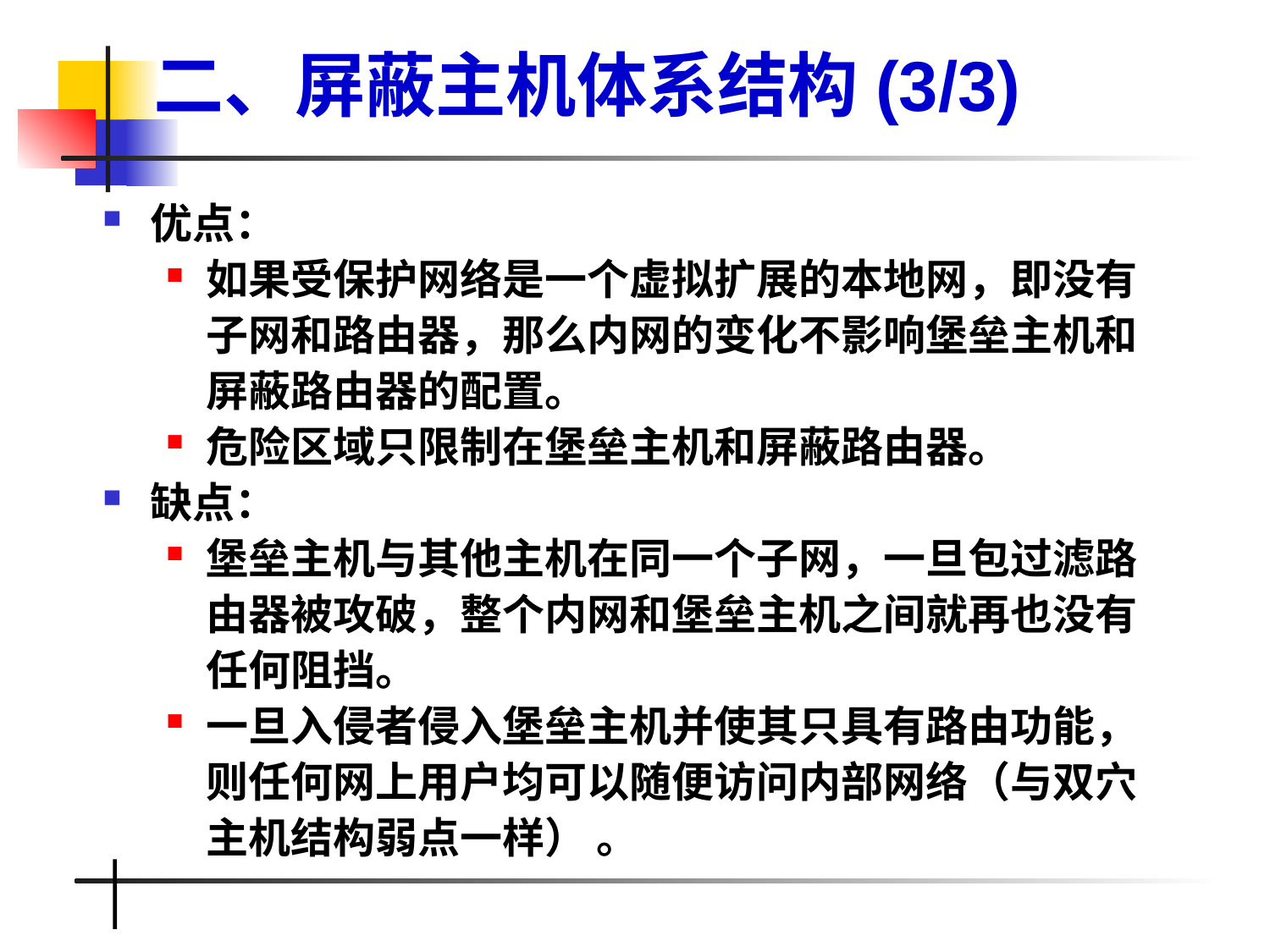

二、屏蔽主机体系结构(3/3)
优点：
如果受保护网络是一个虚拟扩展的本地网，即没有子网和路由器，那么内网的变化不影响堡垒主机和屏蔽路由器的配置。
危险区域只限制在堡垒主机和屏蔽路由器。
缺点：
堡垒主机与其他主机在同一个子网，一旦包过滤路由器被攻破，整个内网和堡垒主机之间就再也没有任何阻挡。
一旦入侵者侵入堡垒主机并使其只具有路由功能，则任何网上用户均可以随便访问内部网络（与双穴主机结构弱点一样） 。